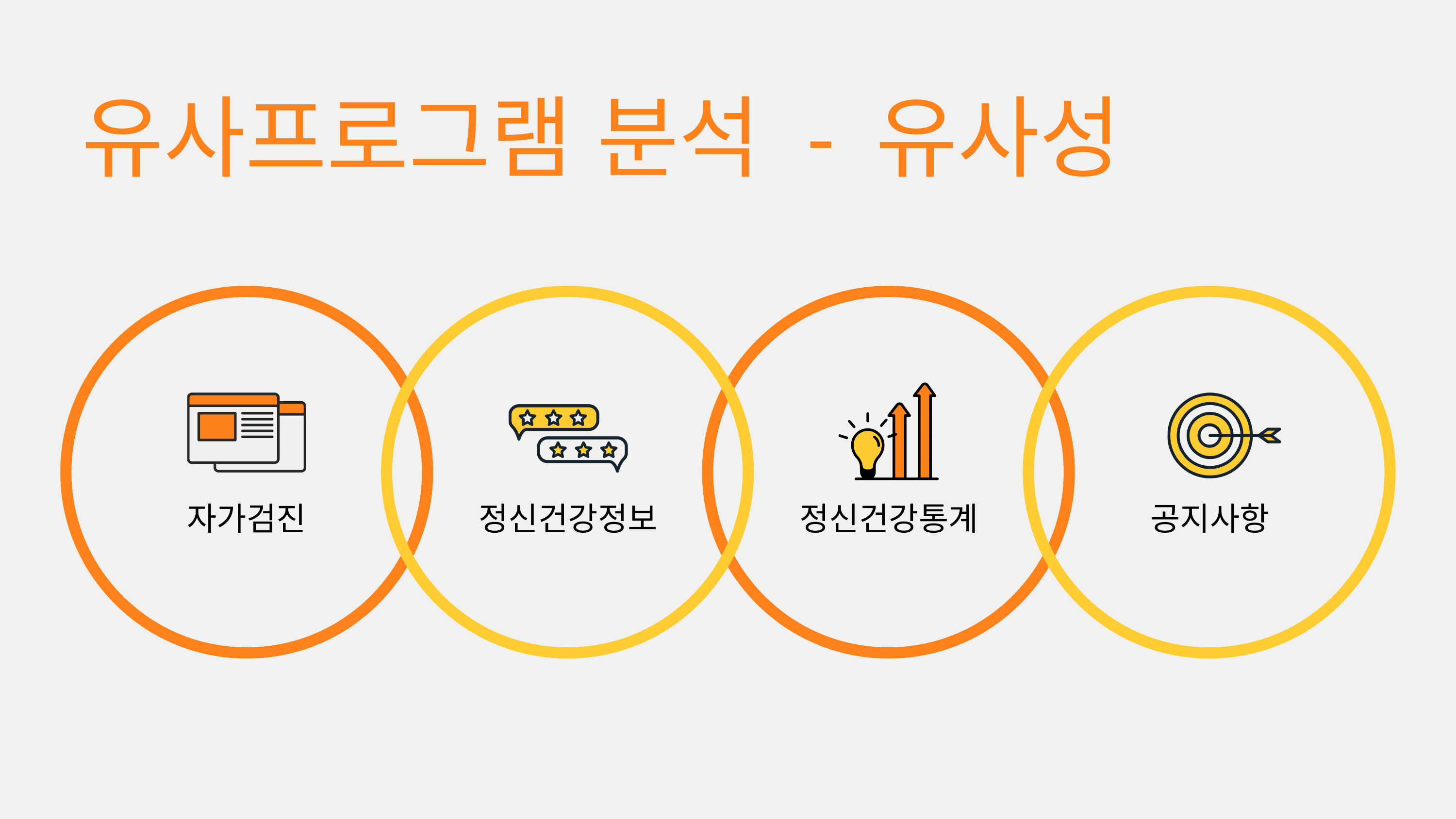

유사프로그램 분석 - 유사성

자가검진
정신건강정보
정신건강통계
공지사항